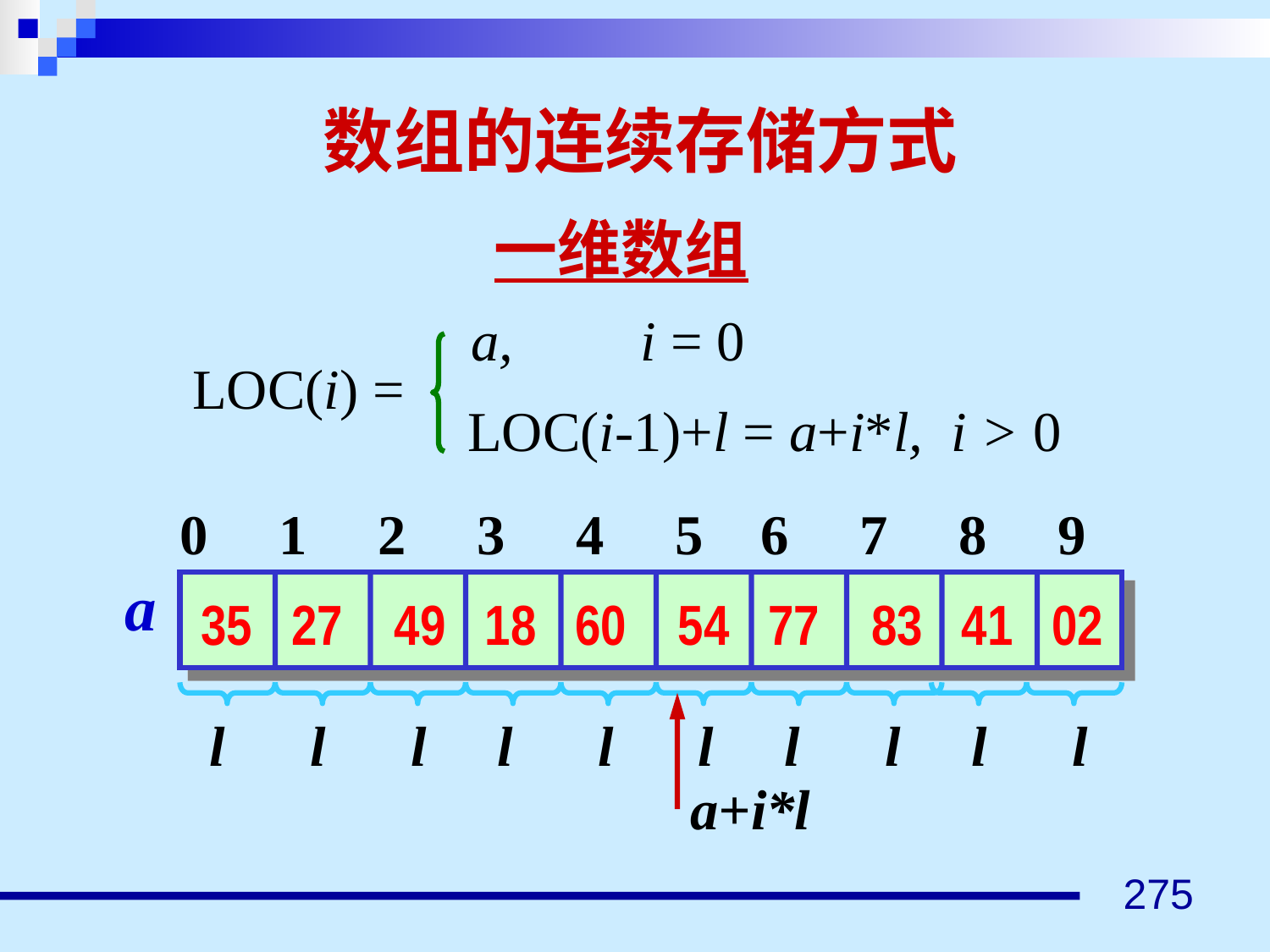

# 数组的连续存储方式
一维数组
a,         i = 0

LOC(i) =
LOC(i-1)+l = a+i*l,  i > 0
0     1     2     3     4     5    6     7     8     9
a

35   27    49   18   60    54   77    83   41   02

l      l      l     l      l      l     l      l     l      l
a+i*l
275